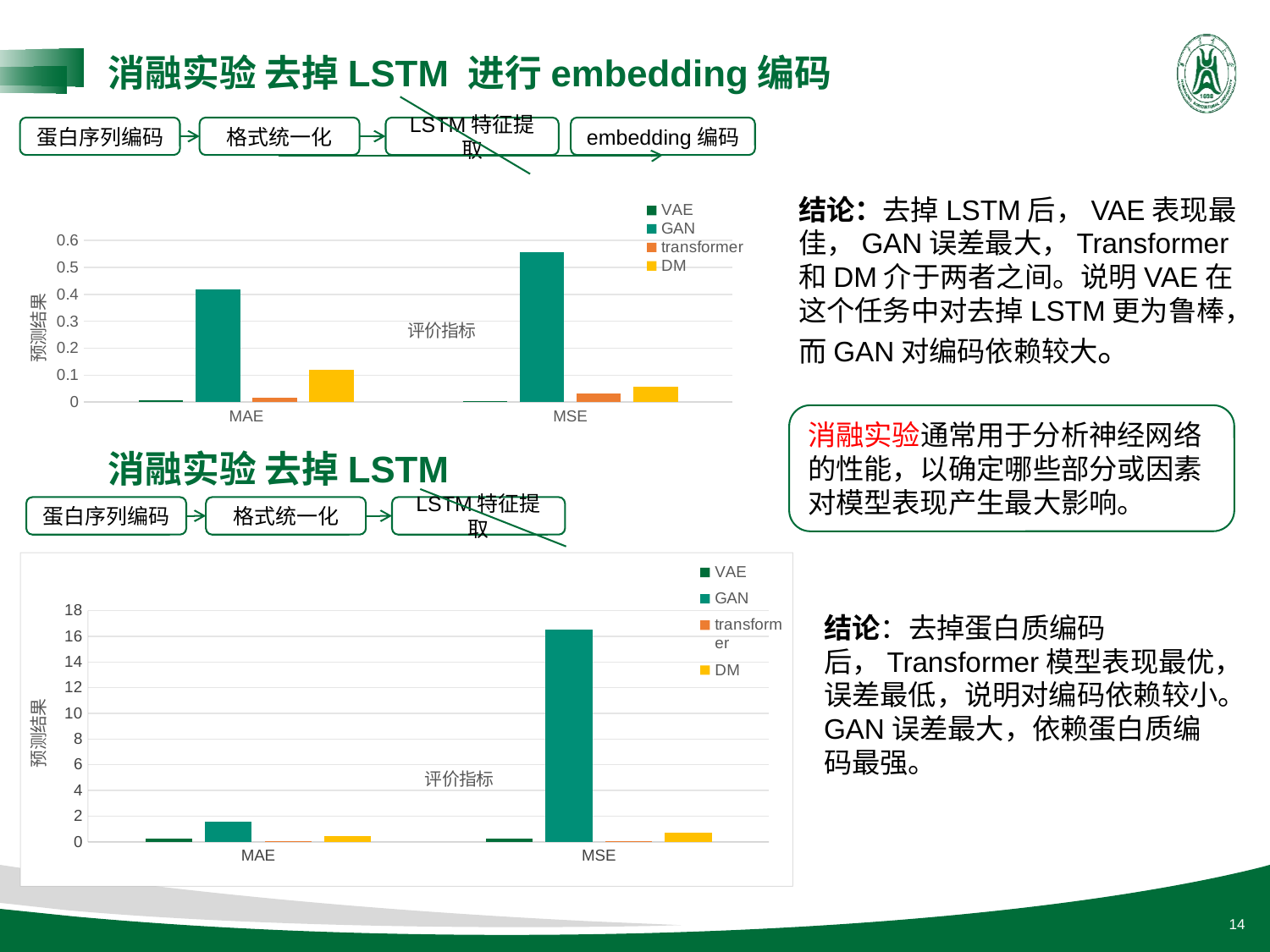

消融实验 去掉LSTM 进行embedding编码
蛋白序列编码
格式统一化
LSTM特征提取
embedding编码
结论：去掉LSTM后，VAE表现最佳，GAN误差最大，Transformer和DM介于两者之间。说明VAE在这个任务中对去掉LSTM更为鲁棒，而GAN对编码依赖较大。

### Chart

| Category | VAE | GAN | transformer | DM |
|---|---|---|---|---|
| MAE | 0.0061 | 0.4193 | 0.01584 | 0.1195 |
| MSE | 0.0047 | 0.5584 | 0.03178 | 0.0573 |
消融实验通常用于分析神经网络的性能，以确定哪些部分或因素对模型表现产生最大影响。
消融实验 去掉LSTM
蛋白序列编码
格式统一化
LSTM特征提取

### Chart

| Category | VAE | GAN | transformer | DM |
|---|---|---|---|---|
| MAE | 0.2378 | 1.5801 | 0.01565 | 0.4688 |
| MSE | 0.2581 | 16.5112 | 0.03156 | 0.7107 |
结论：去掉蛋白质编码后，Transformer模型表现最优，误差最低，说明对编码依赖较小。GAN误差最大，依赖蛋白质编码最强。
14